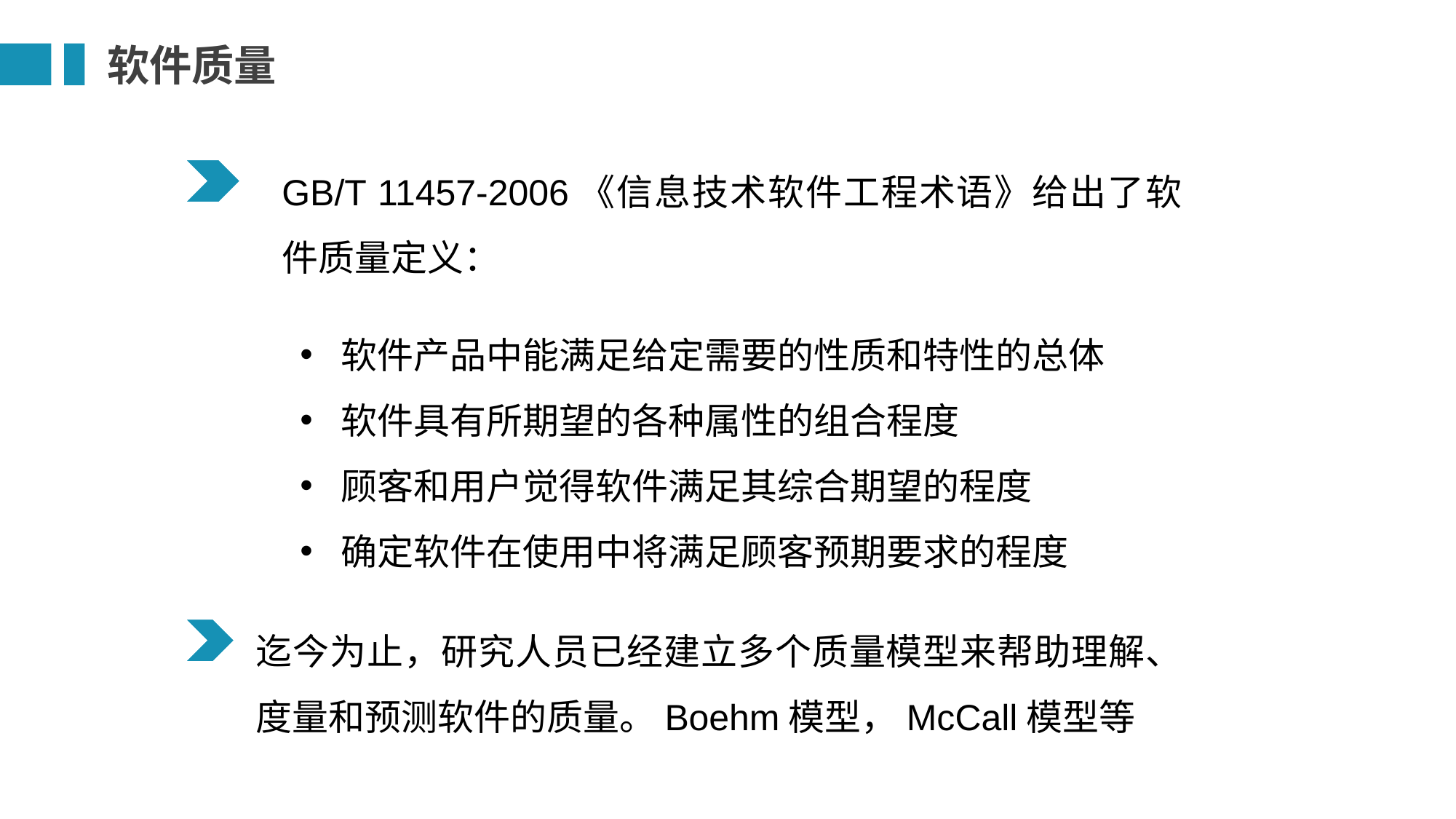

软件质量

GB/T 11457-2006《信息技术软件工程术语》给出了软件质量定义：

软件产品中能满足给定需要的性质和特性的总体
软件具有所期望的各种属性的组合程度
顾客和用户觉得软件满足其综合期望的程度
确定软件在使用中将满足顾客预期要求的程度
迄今为止，研究人员已经建立多个质量模型来帮助理解、度量和预测软件的质量。Boehm模型，McCall模型等

43